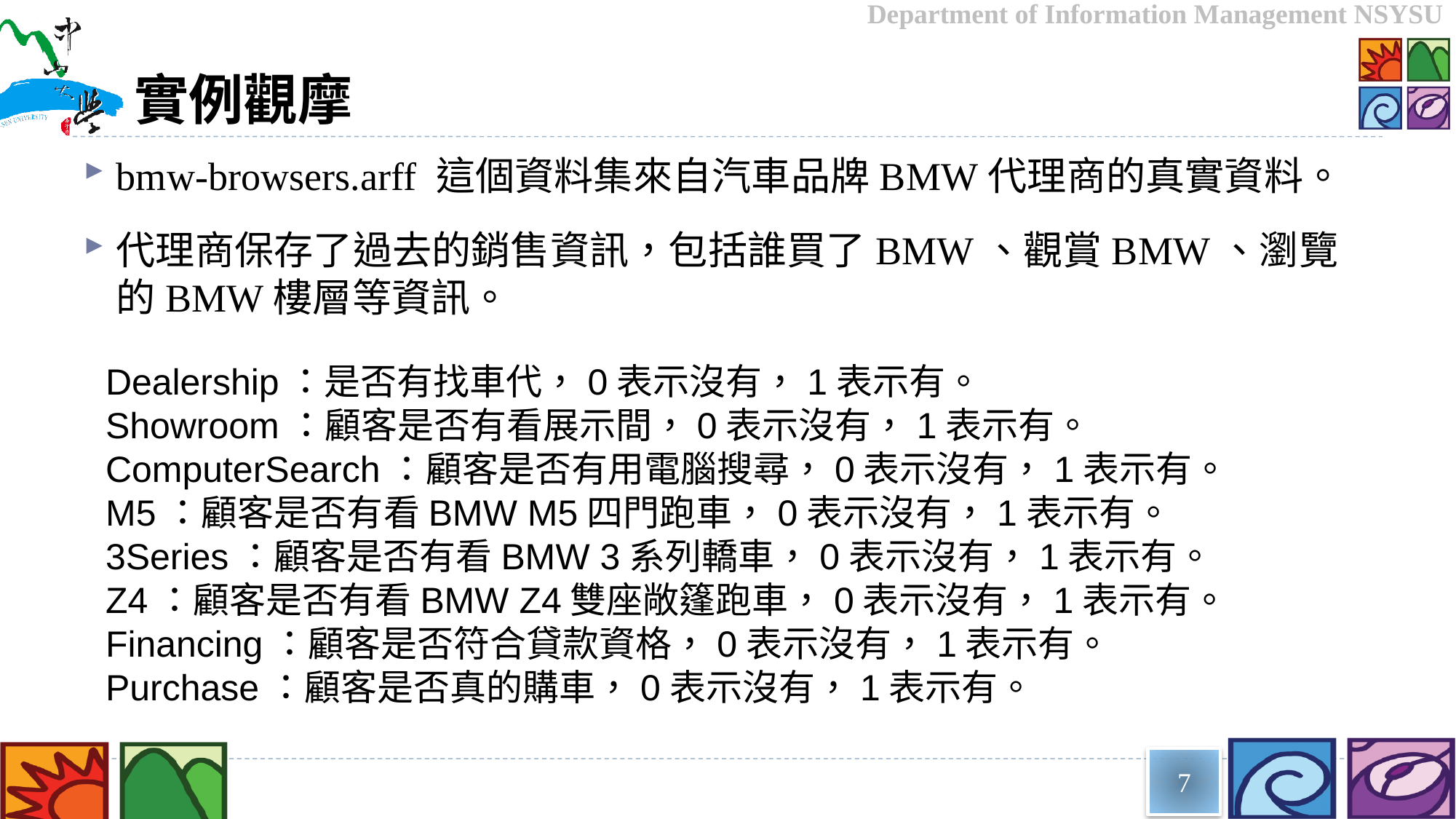

# 實例觀摩
bmw-browsers.arff 這個資料集來自汽車品牌BMW代理商的真實資料。
代理商保存了過去的銷售資訊，包括誰買了BMW、觀賞BMW、瀏覽的BMW樓層等資訊。

Dealership：是否有找車代，0表示沒有，1表示有。
Showroom：顧客是否有看展示間，0表示沒有，1表示有。
ComputerSearch：顧客是否有用電腦搜尋，0表示沒有，1表示有。
M5：顧客是否有看BMW M5四門跑車，0表示沒有，1表示有。
3Series：顧客是否有看BMW 3系列轎車，0表示沒有，1表示有。
Z4：顧客是否有看BMW Z4雙座敞篷跑車，0表示沒有，1表示有。
Financing：顧客是否符合貸款資格，0表示沒有，1表示有。
Purchase：顧客是否真的購車，0表示沒有，1表示有。